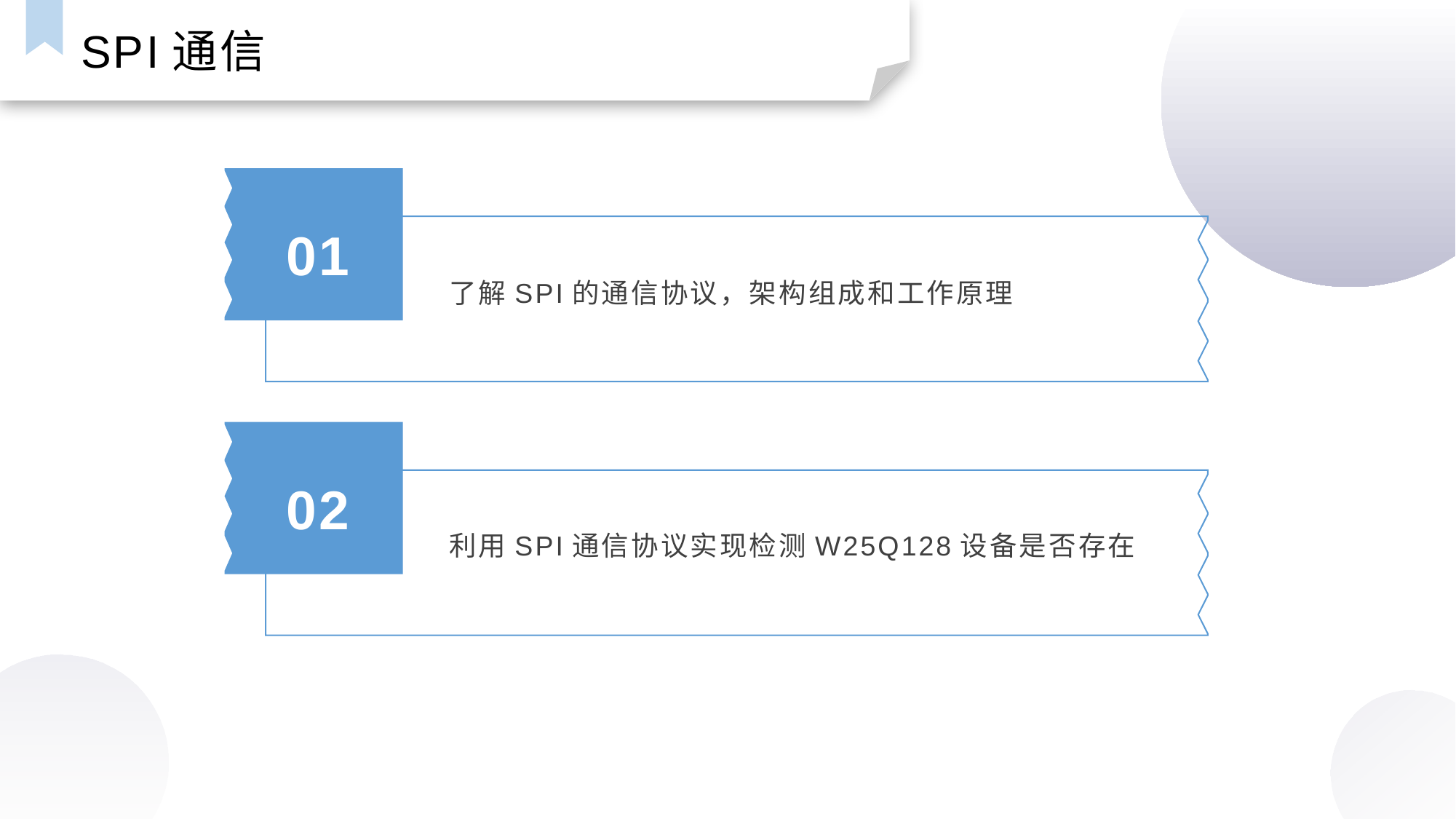

SPI通信

01

了解SPI的通信协议，架构组成和工作原理

02

利用SPI通信协议实现检测W25Q128设备是否存在